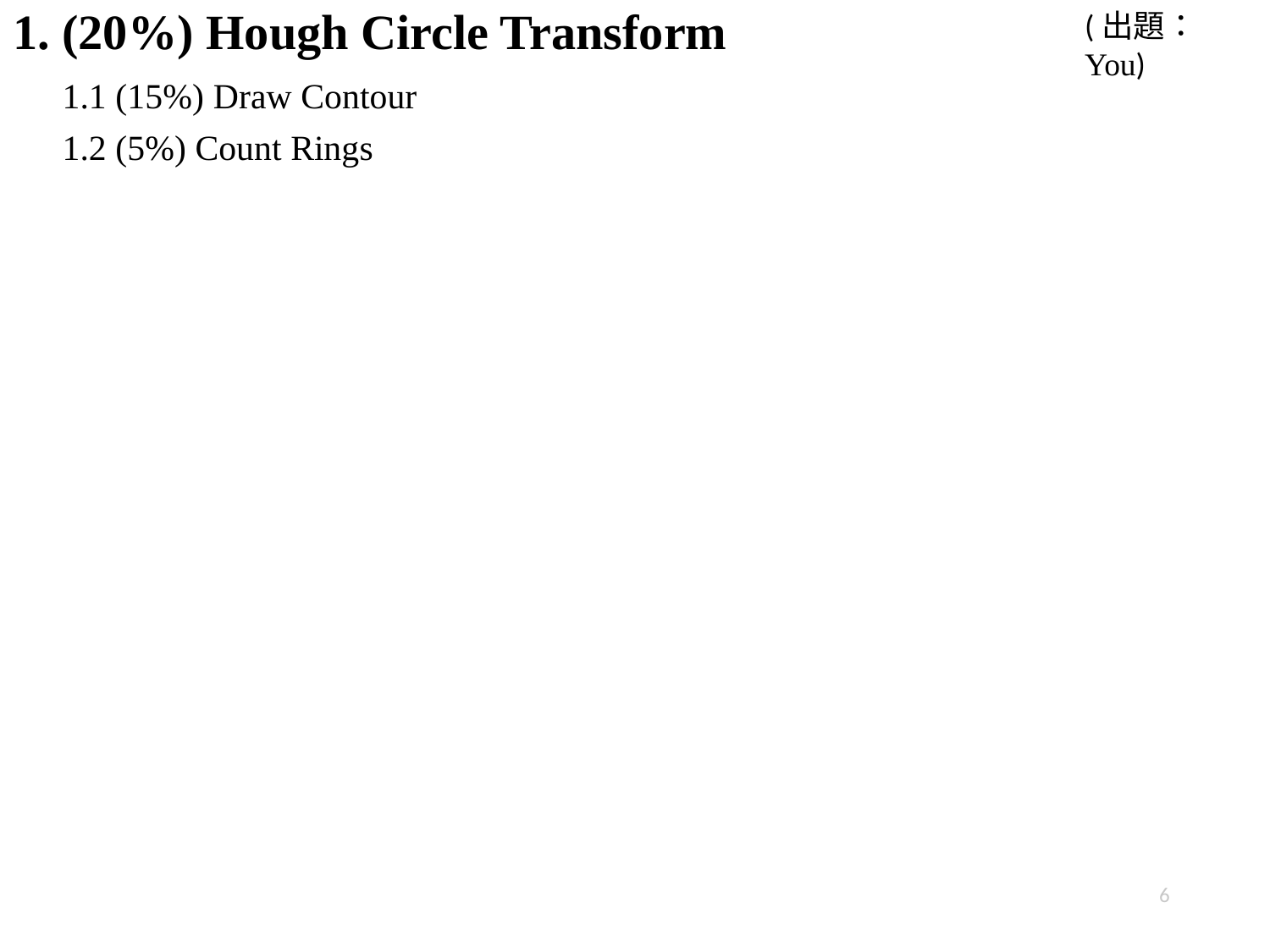

# 1. (20%) Hough Circle Transform
(出題：You)
1.1 (15%) Draw Contour
1.2 (5%) Count Rings
6